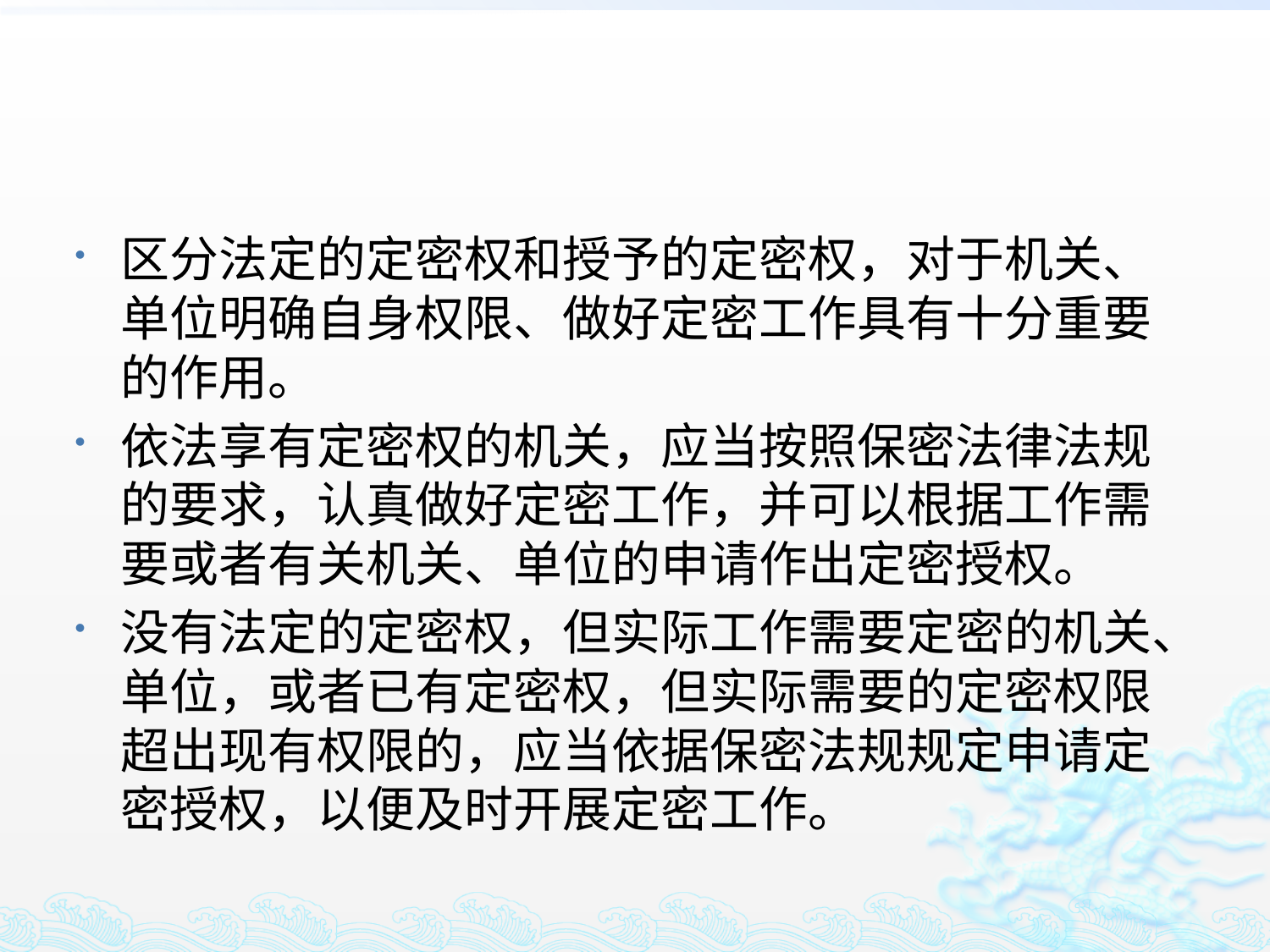

#
区分法定的定密权和授予的定密权，对于机关、单位明确自身权限、做好定密工作具有十分重要的作用。
依法享有定密权的机关，应当按照保密法律法规的要求，认真做好定密工作，并可以根据工作需要或者有关机关、单位的申请作出定密授权。
没有法定的定密权，但实际工作需要定密的机关、单位，或者已有定密权，但实际需要的定密权限超出现有权限的，应当依据保密法规规定申请定密授权，以便及时开展定密工作。